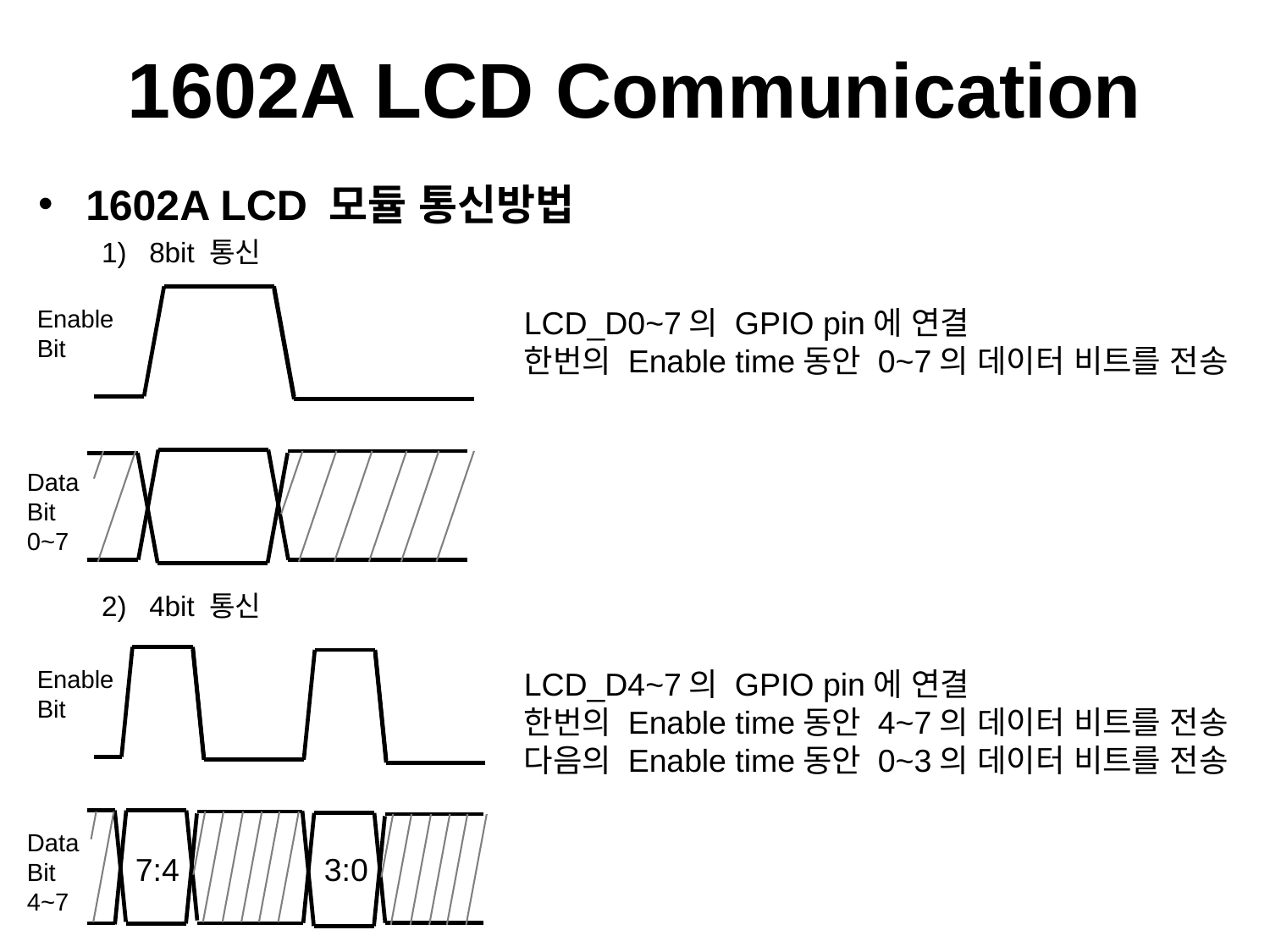

# 1602A LCD Communication
1602A LCD 모듈 통신방법
8bit 통신

4bit 통신
Enable
Bit
LCD_D0~7의 GPIO pin에 연결
한번의 Enable time동안 0~7의 데이터 비트를 전송
Data
Bit
0~7
Enable
Bit
LCD_D4~7의 GPIO pin에 연결
한번의 Enable time동안 4~7의 데이터 비트를 전송
다음의 Enable time동안 0~3의 데이터 비트를 전송
Data
Bit
4~7
7:4
3:0